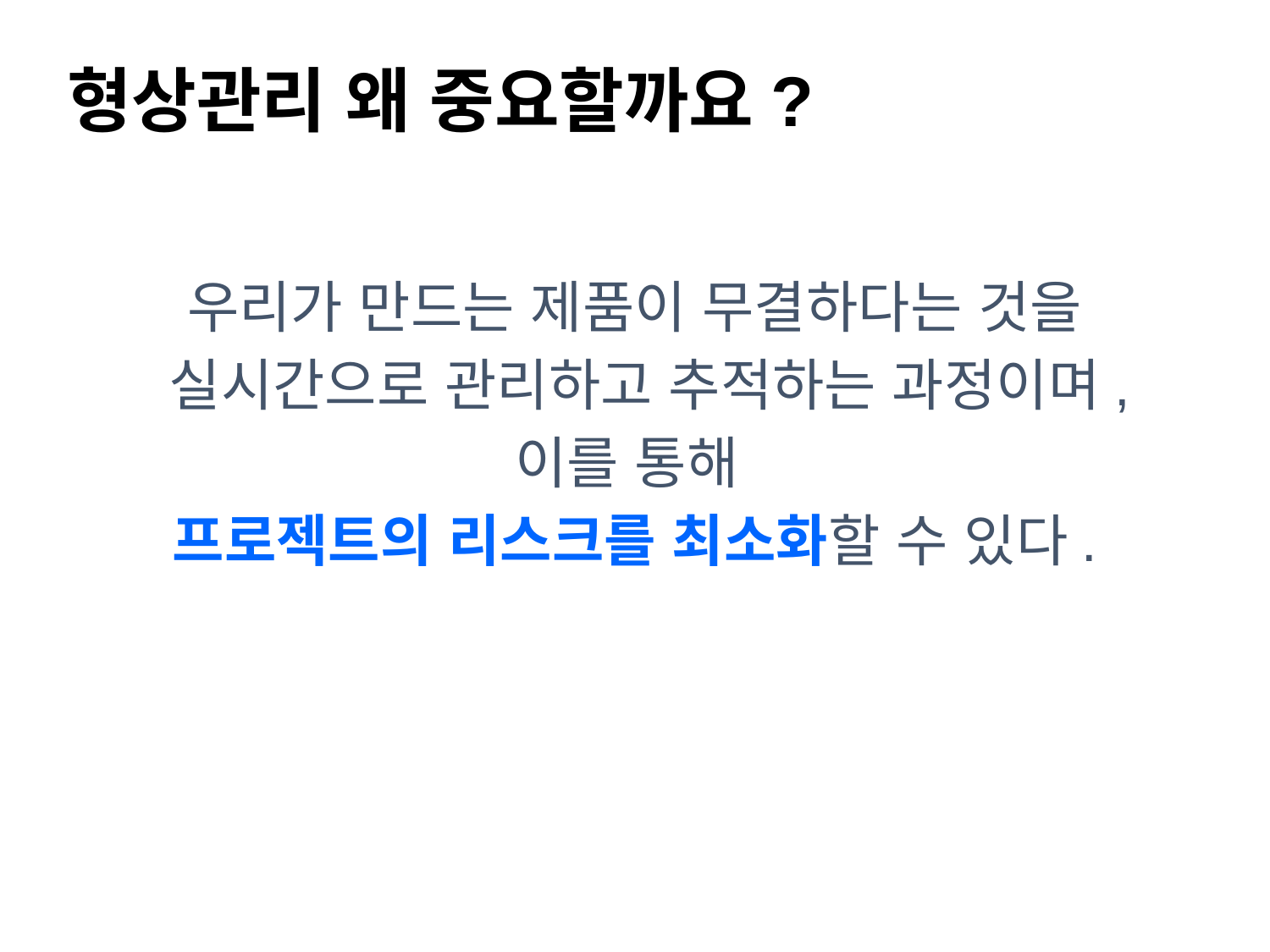

형상관리 왜 중요할까요?

우리가 만드는 제품이 무결하다는 것을
 실시간으로 관리하고 추적하는 과정이며,
이를 통해
프로젝트의 리스크를 최소화할 수 있다.